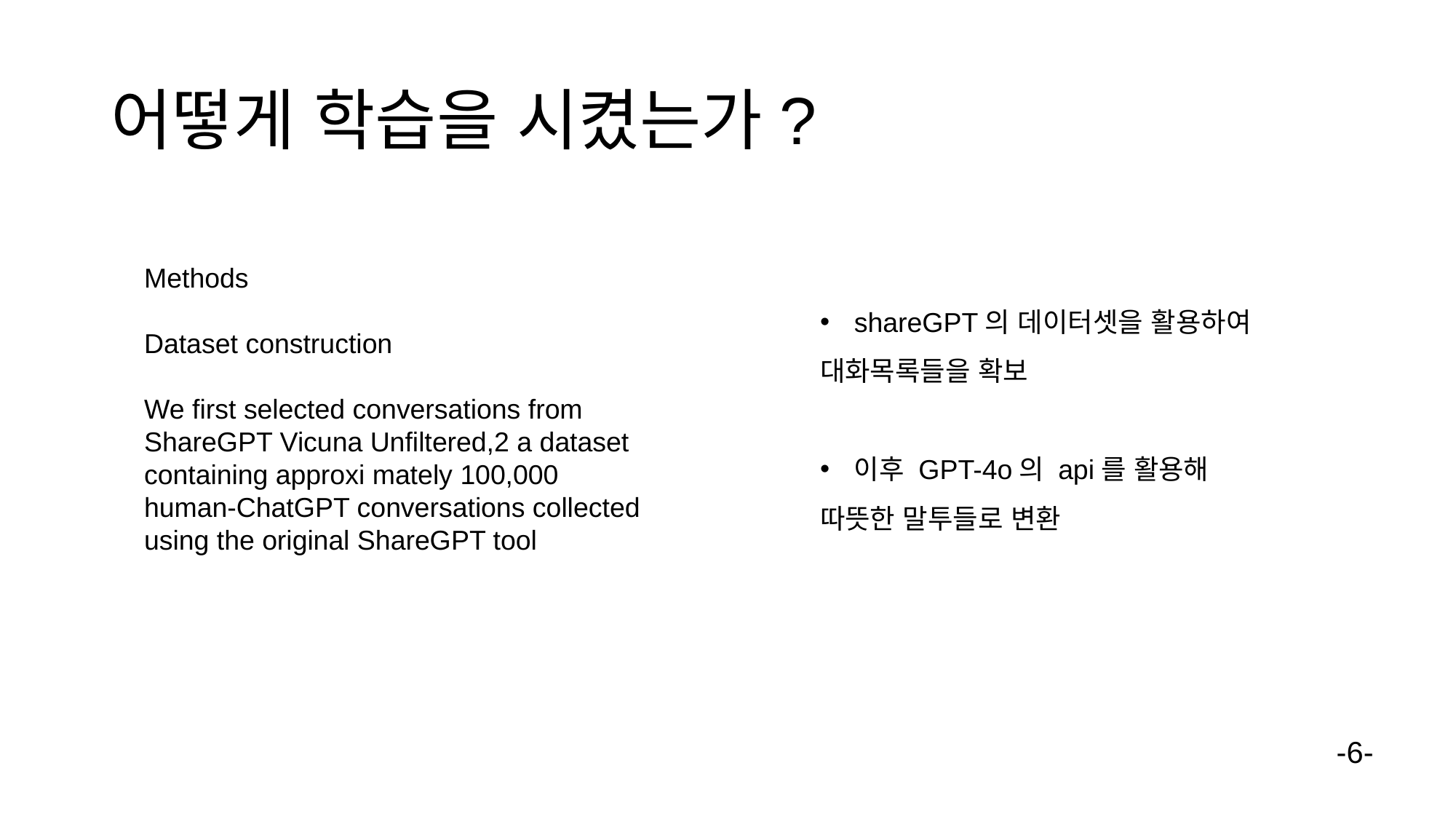

# 어떻게 학습을 시켰는가?
Methods

Dataset construction

We first selected conversations from ShareGPT Vicuna Unfiltered,2 a dataset containing approxi mately 100,000 human-ChatGPT conversations collected using the original ShareGPT tool
shareGPT의 데이터셋을 활용하여
대화목록들을 확보

이후 GPT-4o의 api를 활용해
따뜻한 말투들로 변환
-6-